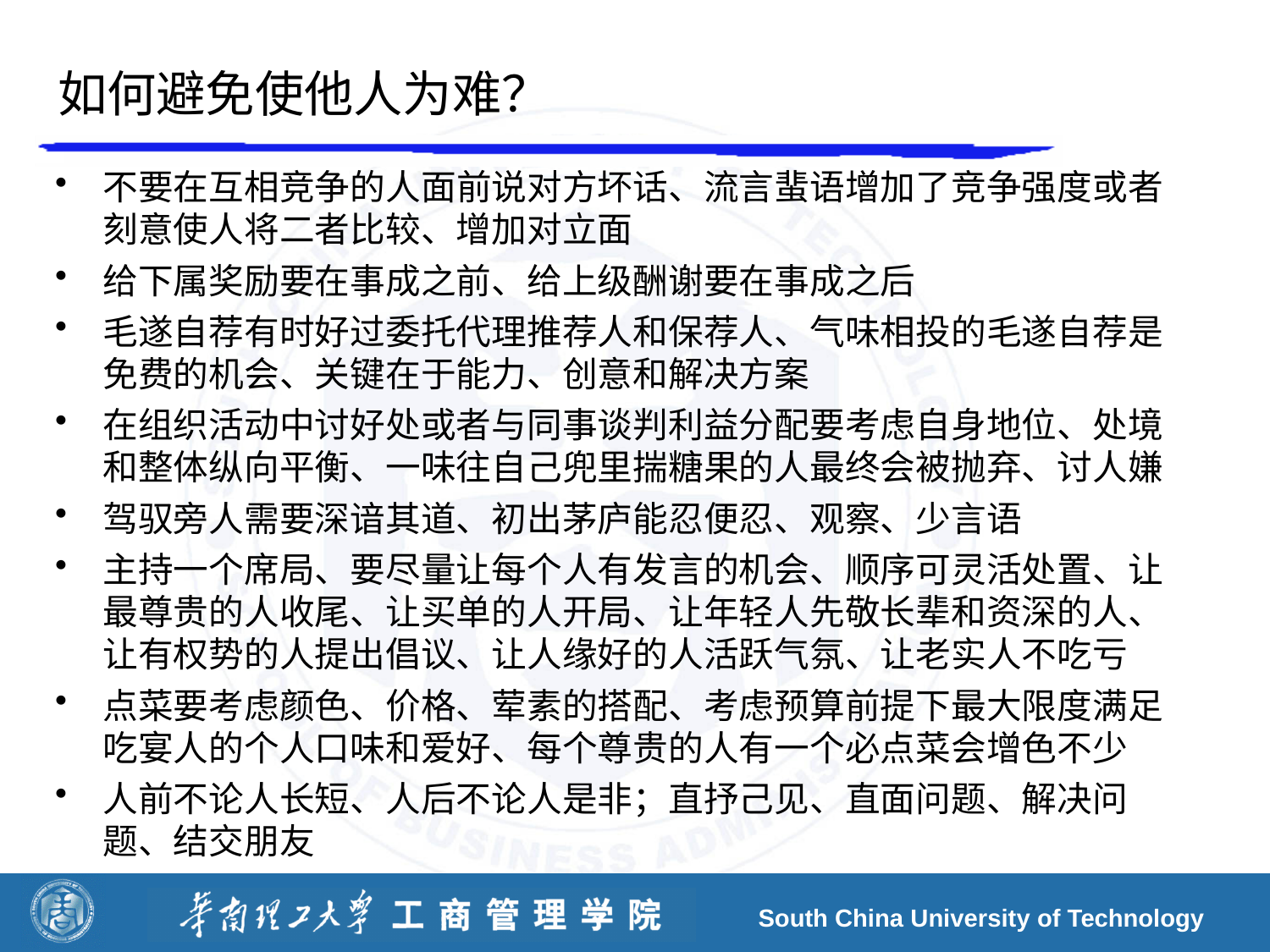

# 如何避免使他人为难？
不要在互相竞争的人面前说对方坏话、流言蜚语增加了竞争强度或者刻意使人将二者比较、增加对立面
给下属奖励要在事成之前、给上级酬谢要在事成之后
毛遂自荐有时好过委托代理推荐人和保荐人、气味相投的毛遂自荐是免费的机会、关键在于能力、创意和解决方案
在组织活动中讨好处或者与同事谈判利益分配要考虑自身地位、处境和整体纵向平衡、一味往自己兜里揣糖果的人最终会被抛弃、讨人嫌
驾驭旁人需要深谙其道、初出茅庐能忍便忍、观察、少言语
主持一个席局、要尽量让每个人有发言的机会、顺序可灵活处置、让最尊贵的人收尾、让买单的人开局、让年轻人先敬长辈和资深的人、让有权势的人提出倡议、让人缘好的人活跃气氛、让老实人不吃亏
点菜要考虑颜色、价格、荤素的搭配、考虑预算前提下最大限度满足吃宴人的个人口味和爱好、每个尊贵的人有一个必点菜会增色不少
人前不论人长短、人后不论人是非；直抒己见、直面问题、解决问题、结交朋友
South China University of Technology